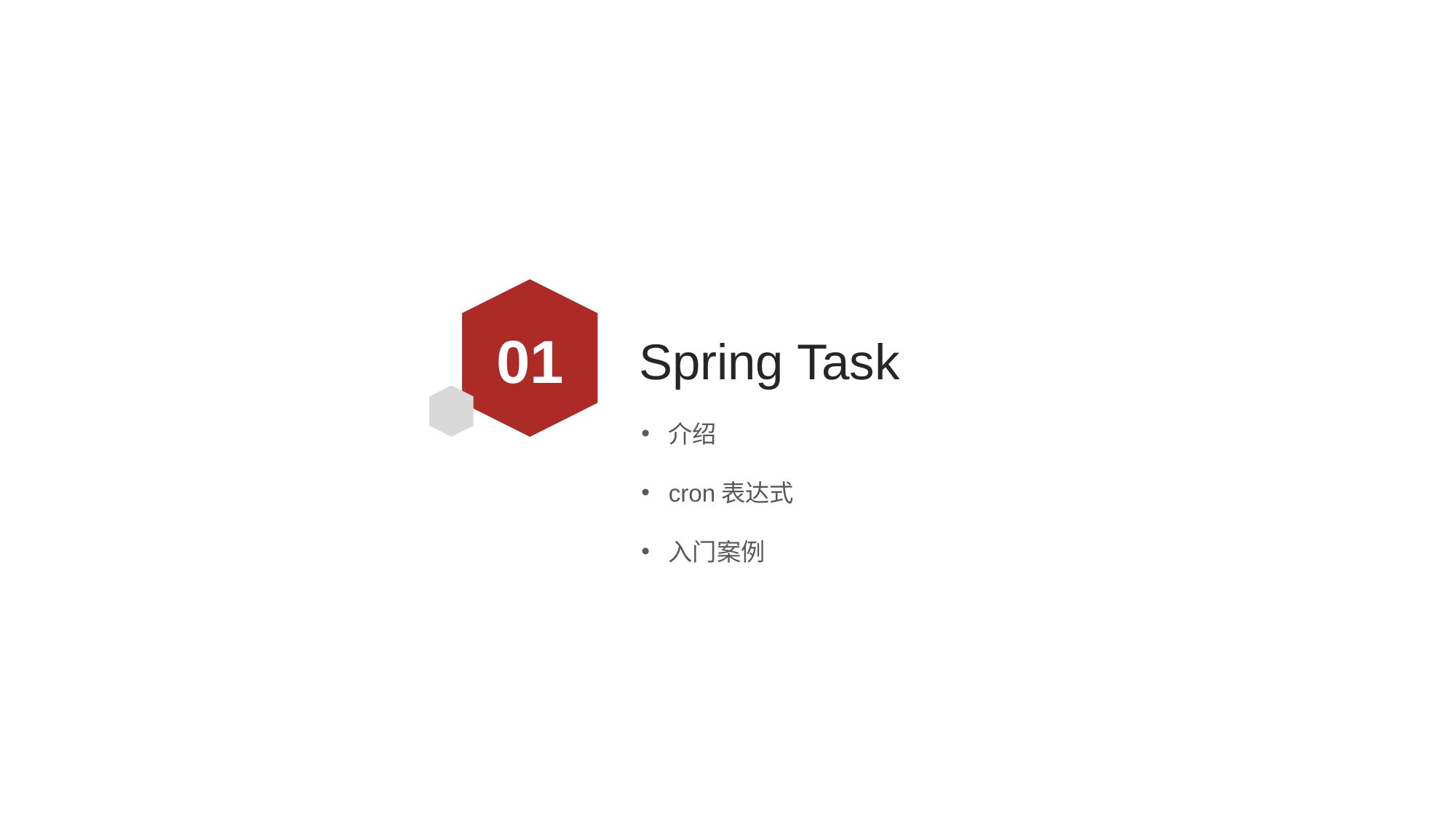

01
# Spring Task
介绍
cron表达式
入门案例